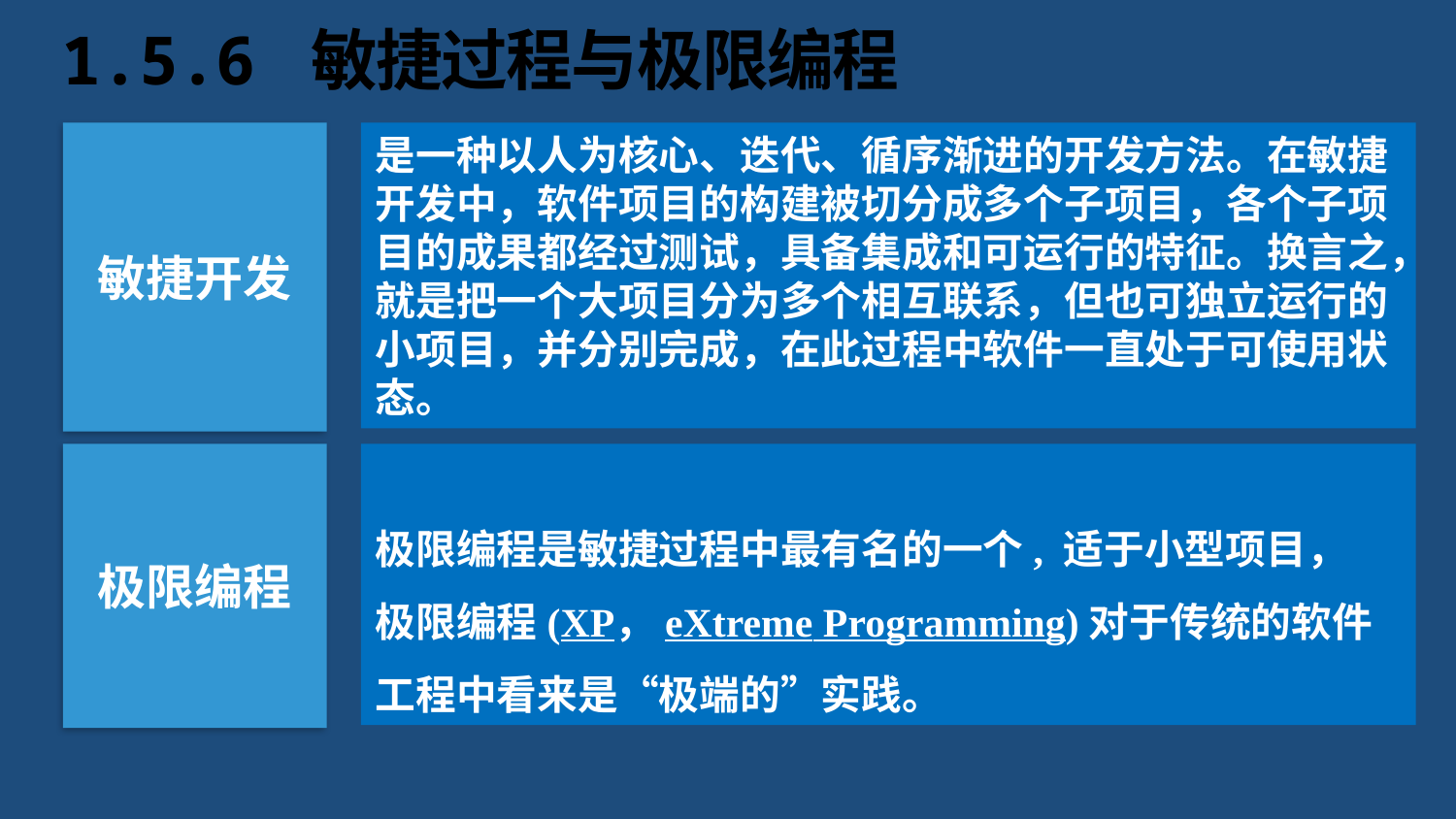

# 1.5.6 敏捷过程与极限编程
敏捷开发
是一种以人为核心、迭代、循序渐进的开发方法。在敏捷开发中，软件项目的构建被切分成多个子项目，各个子项目的成果都经过测试，具备集成和可运行的特征。换言之，就是把一个大项目分为多个相互联系，但也可独立运行的小项目，并分别完成，在此过程中软件一直处于可使用状态。
极限编程

极限编程是敏捷过程中最有名的一个, 适于小型项目，
极限编程(XP，eXtreme Programming)对于传统的软件工程中看来是“极端的”实践。